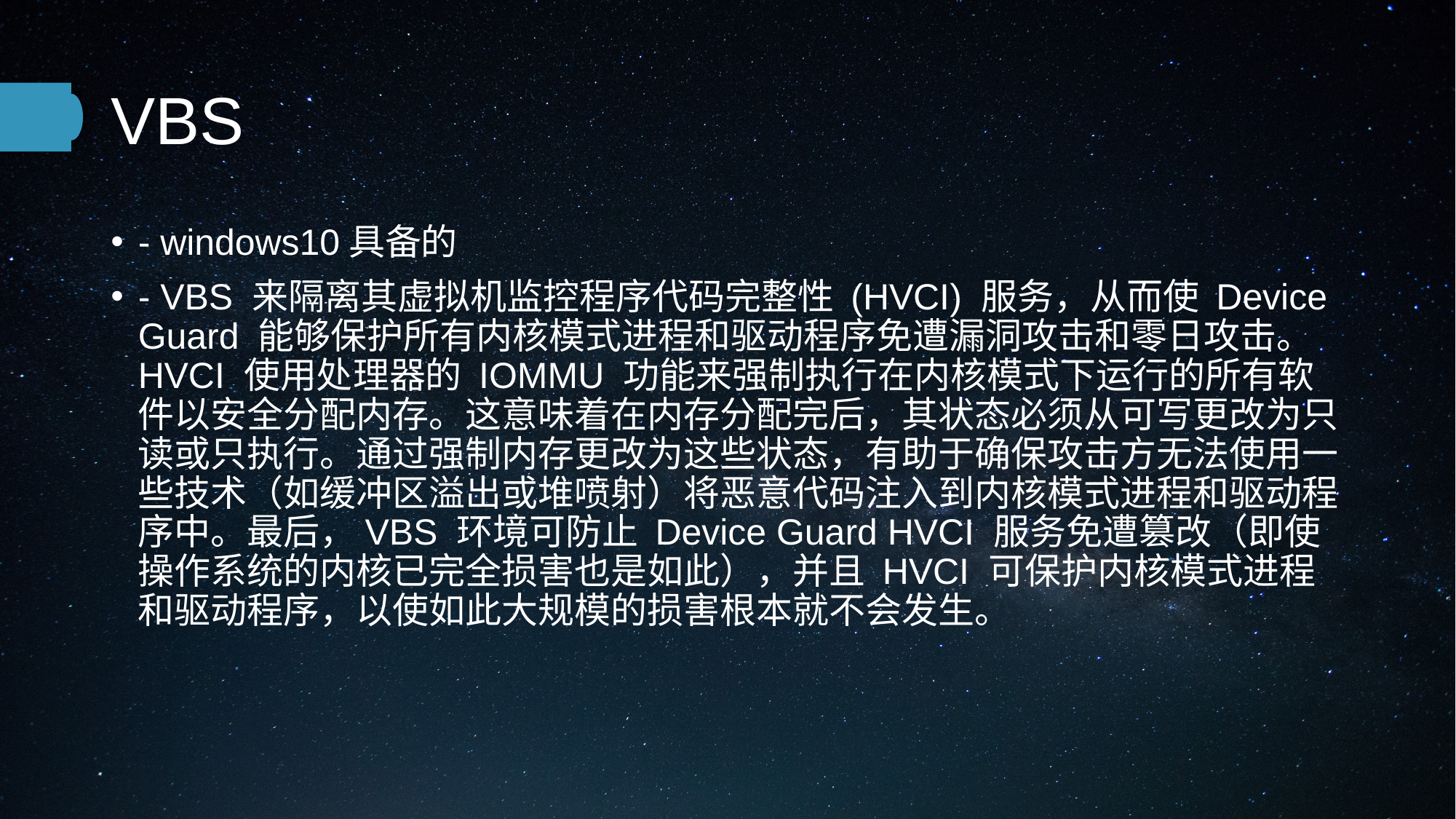

# VBS
- windows10具备的
- VBS 来隔离其虚拟机监控程序代码完整性 (HVCI) 服务，从而使 Device Guard 能够保护所有内核模式进程和驱动程序免遭漏洞攻击和零日攻击。HVCI 使用处理器的 IOMMU 功能来强制执行在内核模式下运行的所有软件以安全分配内存。这意味着在内存分配完后，其状态必须从可写更改为只读或只执行。通过强制内存更改为这些状态，有助于确保攻击方无法使用一些技术（如缓冲区溢出或堆喷射）将恶意代码注入到内核模式进程和驱动程序中。最后，VBS 环境可防止 Device Guard HVCI 服务免遭篡改（即使操作系统的内核已完全损害也是如此），并且 HVCI 可保护内核模式进程和驱动程序，以使如此大规模的损害根本就不会发生。